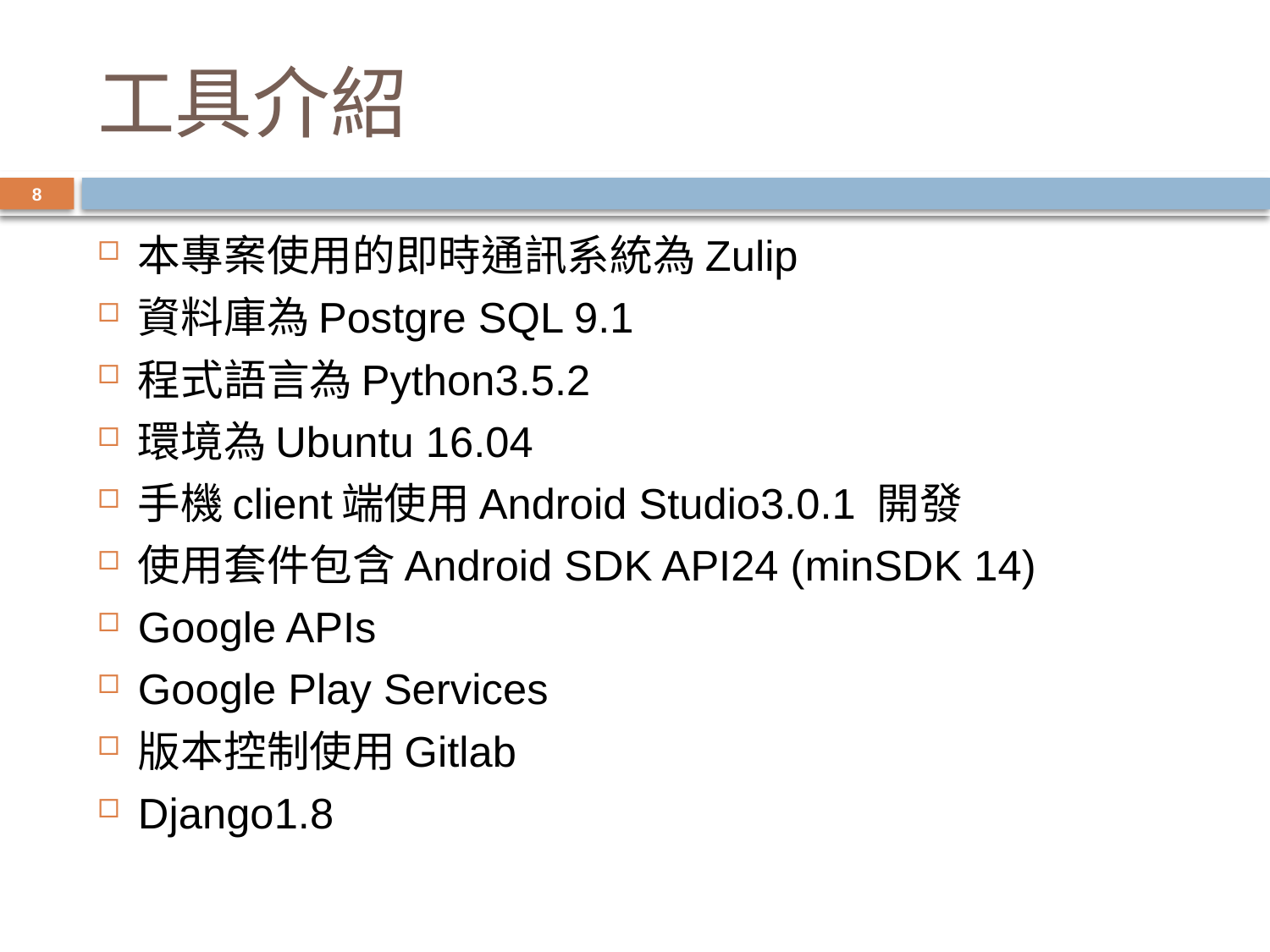

# 工具介紹
8
本專案使用的即時通訊系統為Zulip
資料庫為Postgre SQL 9.1
程式語言為Python3.5.2
環境為Ubuntu 16.04
手機client端使用Android Studio3.0.1 開發
使用套件包含Android SDK API24 (minSDK 14)
Google APIs
Google Play Services
版本控制使用Gitlab
Django1.8